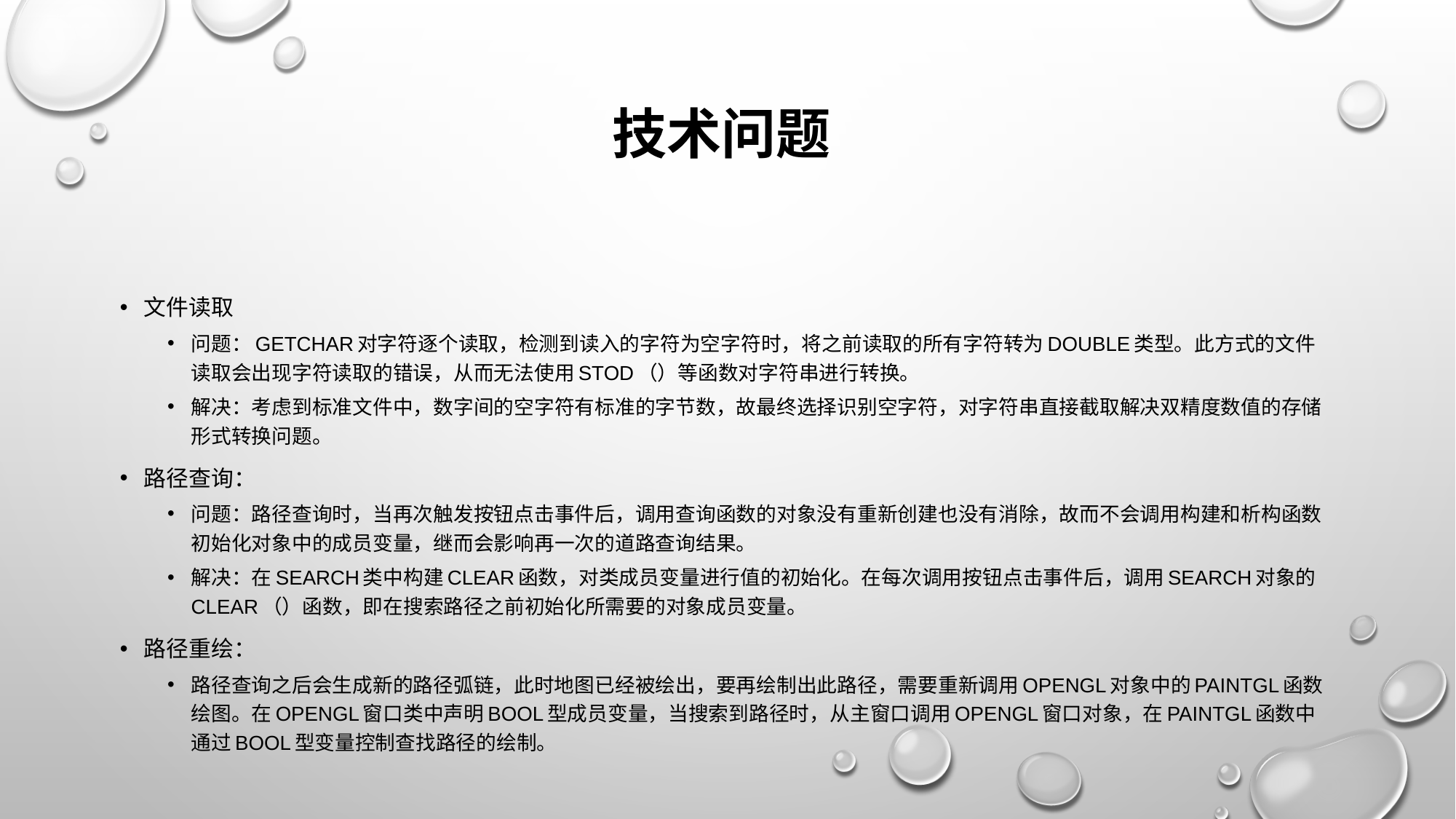

# 技术问题
文件读取
问题：getchar对字符逐个读取，检测到读入的字符为空字符时，将之前读取的所有字符转为double类型。此方式的文件读取会出现字符读取的错误，从而无法使用stod（）等函数对字符串进行转换。
解决：考虑到标准文件中，数字间的空字符有标准的字节数，故最终选择识别空字符，对字符串直接截取解决双精度数值的存储形式转换问题。
路径查询：
问题：路径查询时，当再次触发按钮点击事件后，调用查询函数的对象没有重新创建也没有消除，故而不会调用构建和析构函数初始化对象中的成员变量，继而会影响再一次的道路查询结果。
解决：在Search类中构建clear函数，对类成员变量进行值的初始化。在每次调用按钮点击事件后，调用Search对象的clear（）函数，即在搜索路径之前初始化所需要的对象成员变量。
路径重绘：
路径查询之后会生成新的路径弧链，此时地图已经被绘出，要再绘制出此路径，需要重新调用opengl对象中的paintgl函数绘图。在opengl窗口类中声明bool型成员变量，当搜索到路径时，从主窗口调用OpenGL窗口对象，在paintgl函数中通过bool型变量控制查找路径的绘制。